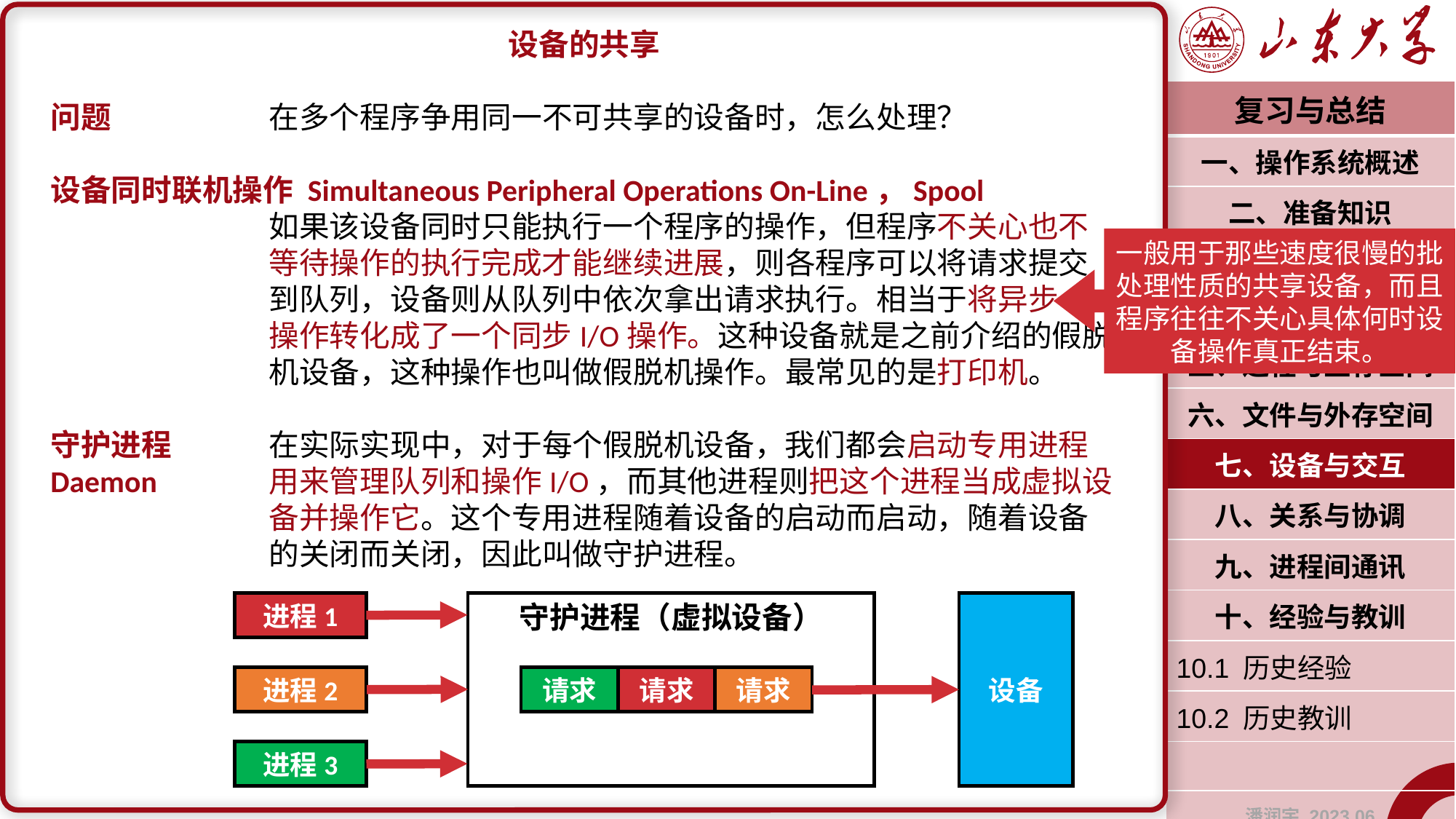

设备的共享

问题		在多个程序争用同一不可共享的设备时，怎么处理？

设备同时联机操作 Simultaneous Peripheral Operations On-Line，Spool
		如果该设备同时只能执行一个程序的操作，但程序不关心也不		等待操作的执行完成才能继续进展，则各程序可以将请求提交		到队列，设备则从队列中依次拿出请求执行。相当于将异步I/O		操作转化成了一个同步I/O操作。这种设备就是之前介绍的假脱		机设备，这种操作也叫做假脱机操作。最常见的是打印机。

守护进程	在实际实现中，对于每个假脱机设备，我们都会启动专用进程
Daemon		用来管理队列和操作I/O，而其他进程则把这个进程当成虚拟设		备并操作它。这个专用进程随着设备的启动而启动，随着设备		的关闭而关闭，因此叫做守护进程。
| 复习与总结 |
| --- |
| 一、操作系统概述 |
| 二、准备知识 |
| 三、程序的结构 |
| 四、线程与时间 |
| 五、进程与主存空间 |
| 六、文件与外存空间 |
| 七、设备与交互 |
| 八、关系与协调 |
| 九、进程间通讯 |
| 十、经验与教训 |
| 10.1 历史经验 |
| 10.2 历史教训 |
|  |
| 潘润宇 2023.06 |
一般用于那些速度很慢的批处理性质的共享设备，而且程序往往不关心具体何时设备操作真正结束。
守护进程（虚拟设备）
请求
请求
请求
进程1
设备
进程2
进程3